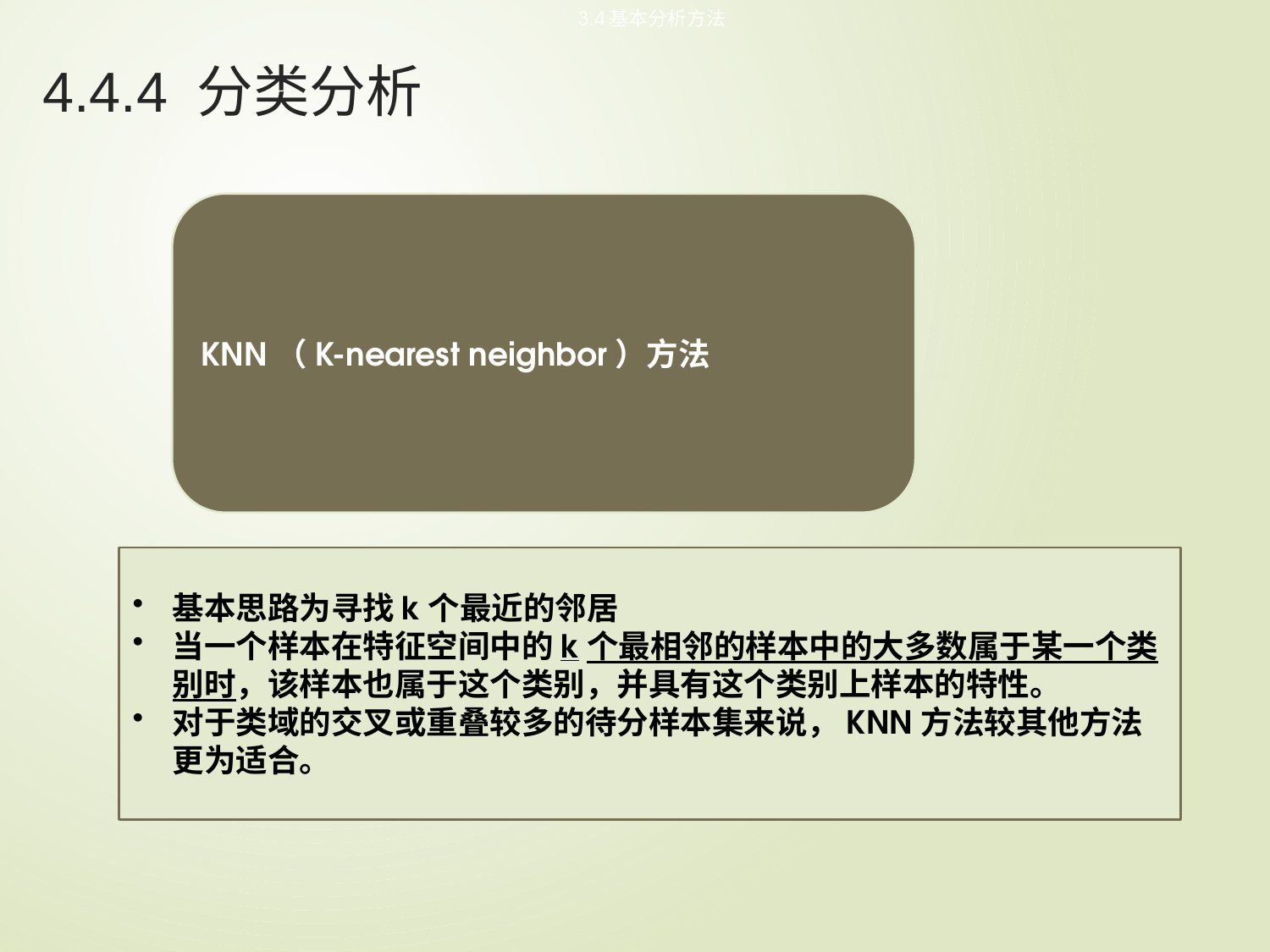

3.4基本分析方法
# 4.4.4 分类分析
KNN（K-nearest neighbor）方法
基本思路为寻找k个最近的邻居
当一个样本在特征空间中的k个最相邻的样本中的大多数属于某一个类别时，该样本也属于这个类别，并具有这个类别上样本的特性。
对于类域的交叉或重叠较多的待分样本集来说，KNN方法较其他方法更为适合。